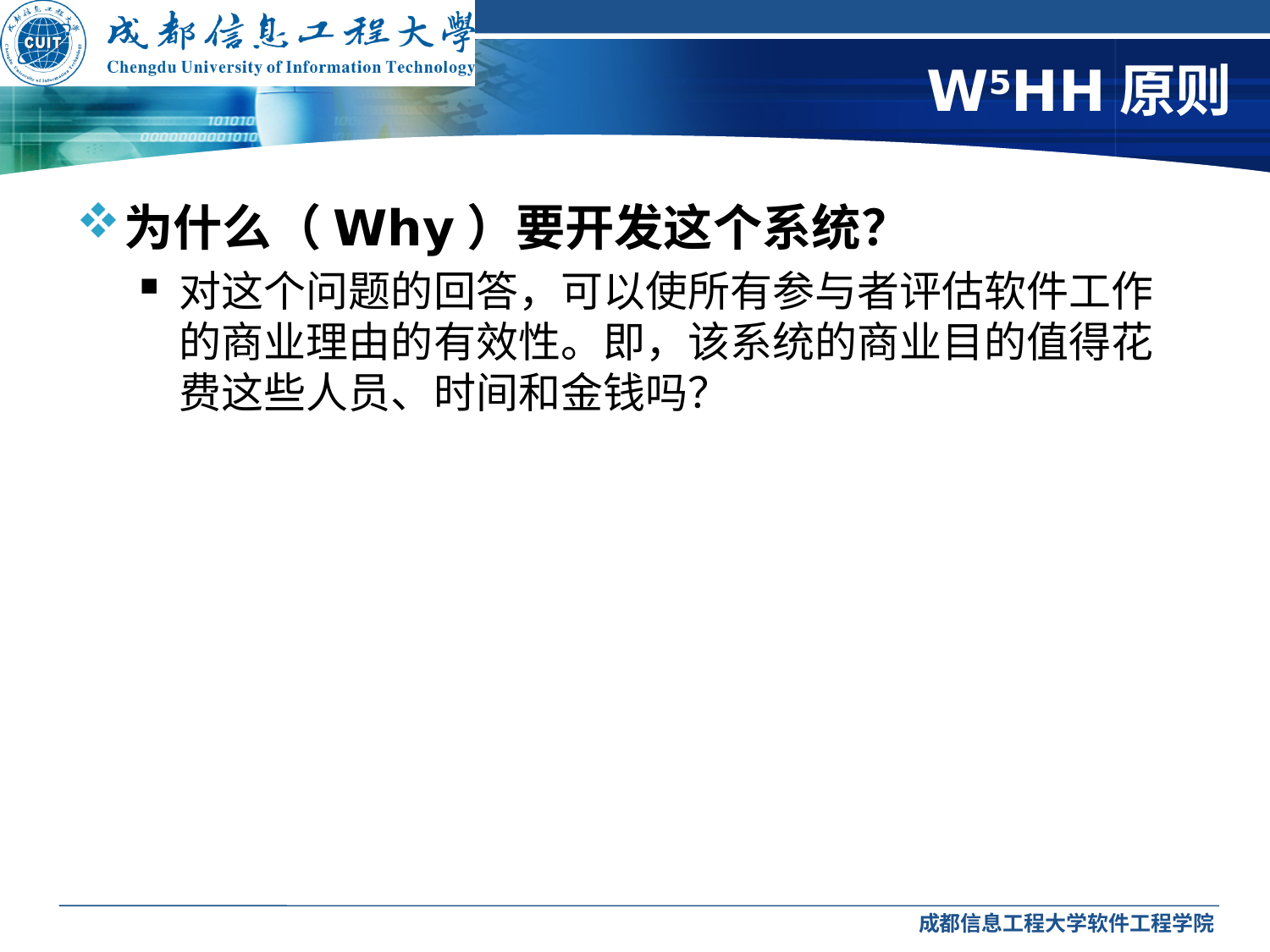

# W5HH原则
为什么（Why）要开发这个系统？
对这个问题的回答，可以使所有参与者评估软件工作的商业理由的有效性。即，该系统的商业目的值得花费这些人员、时间和金钱吗？

成都信息工程大学软件工程学院